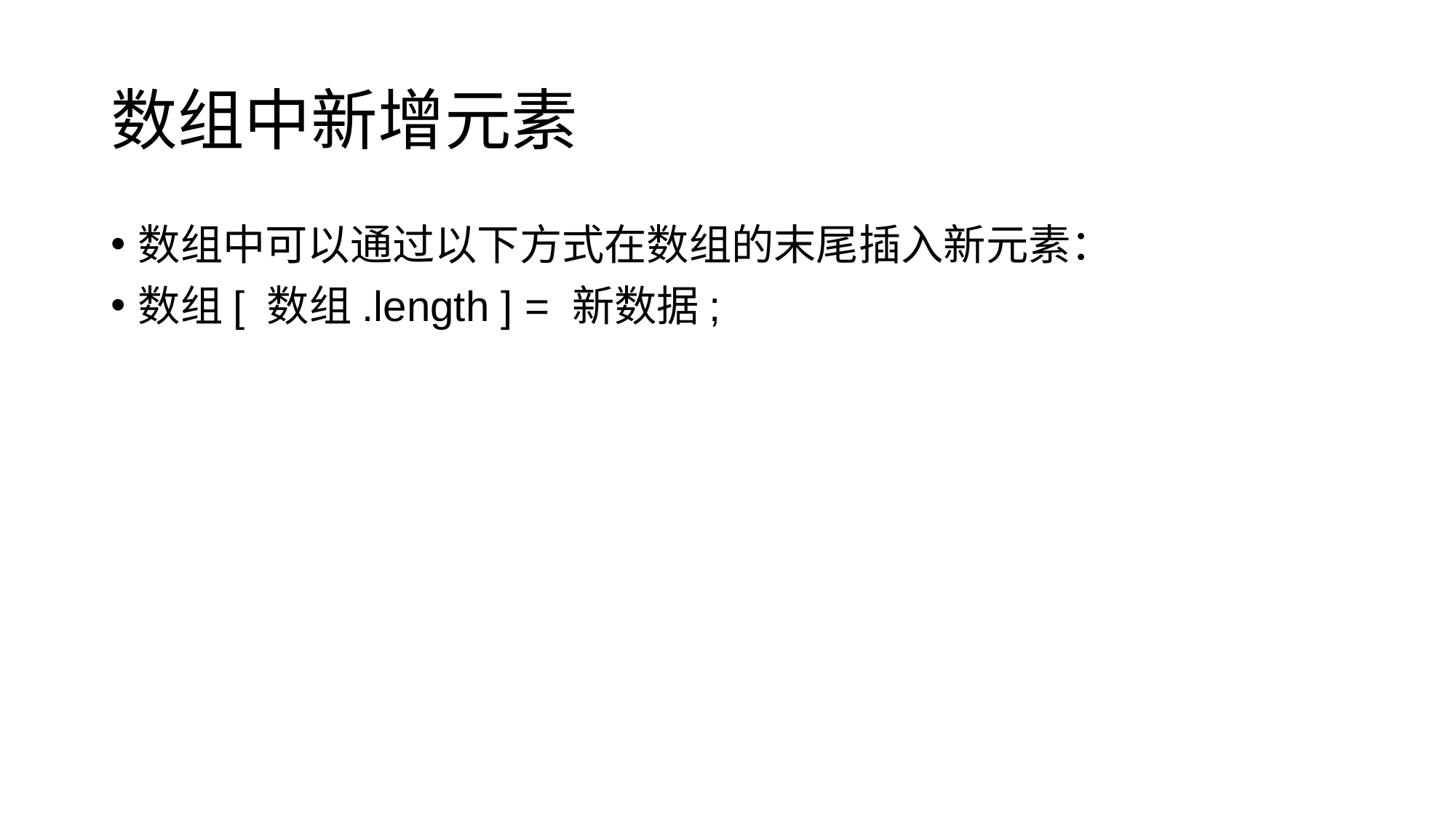

# 数组中新增元素
数组中可以通过以下方式在数组的末尾插入新元素：
数组[ 数组.length ] = 新数据;